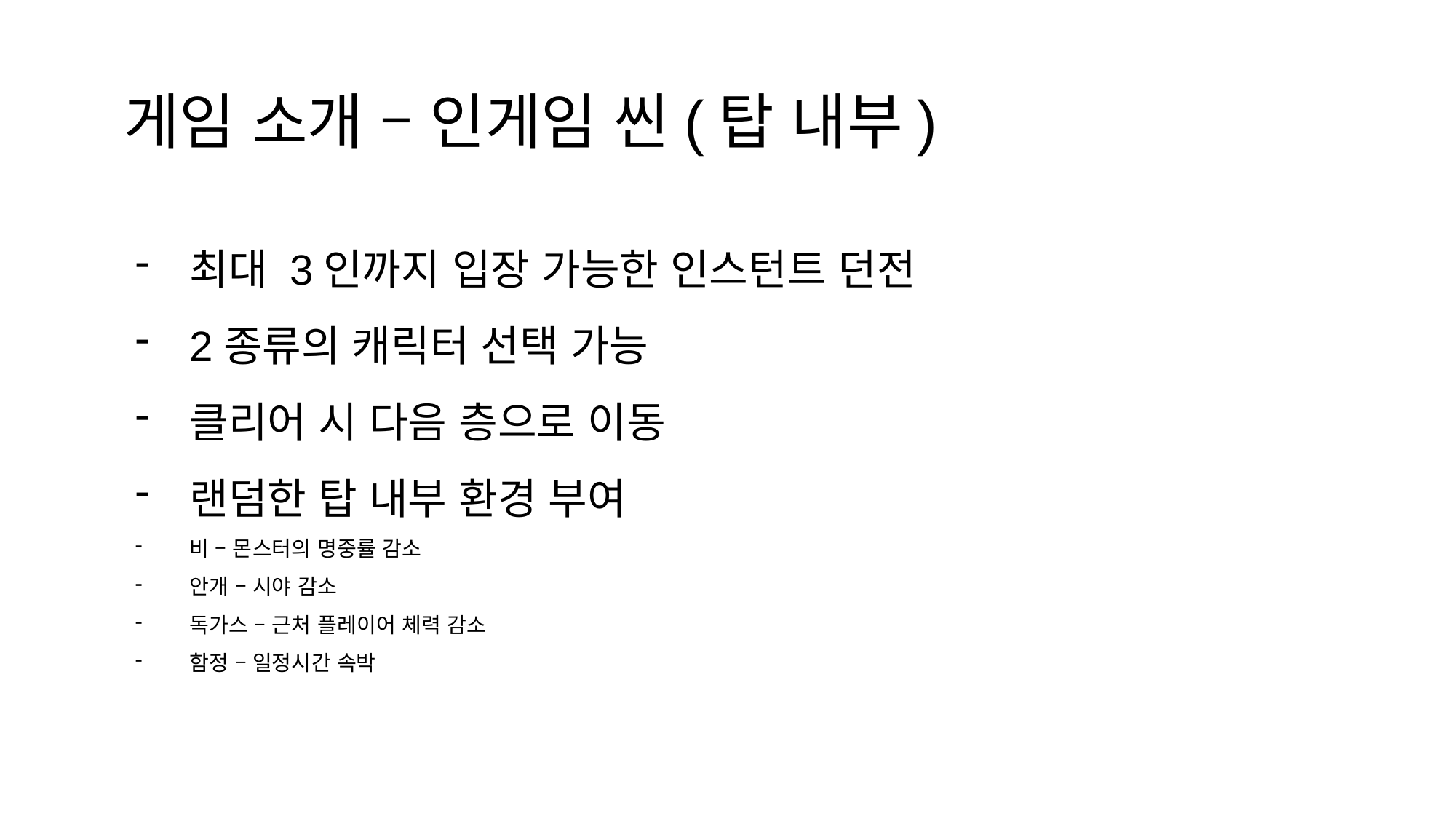

게임 소개 – 인게임 씬(탑 내부)
최대 3인까지 입장 가능한 인스턴트 던전
2종류의 캐릭터 선택 가능
클리어 시 다음 층으로 이동
랜덤한 탑 내부 환경 부여
비 – 몬스터의 명중률 감소
안개 – 시야 감소
독가스 – 근처 플레이어 체력 감소
함정 – 일정시간 속박